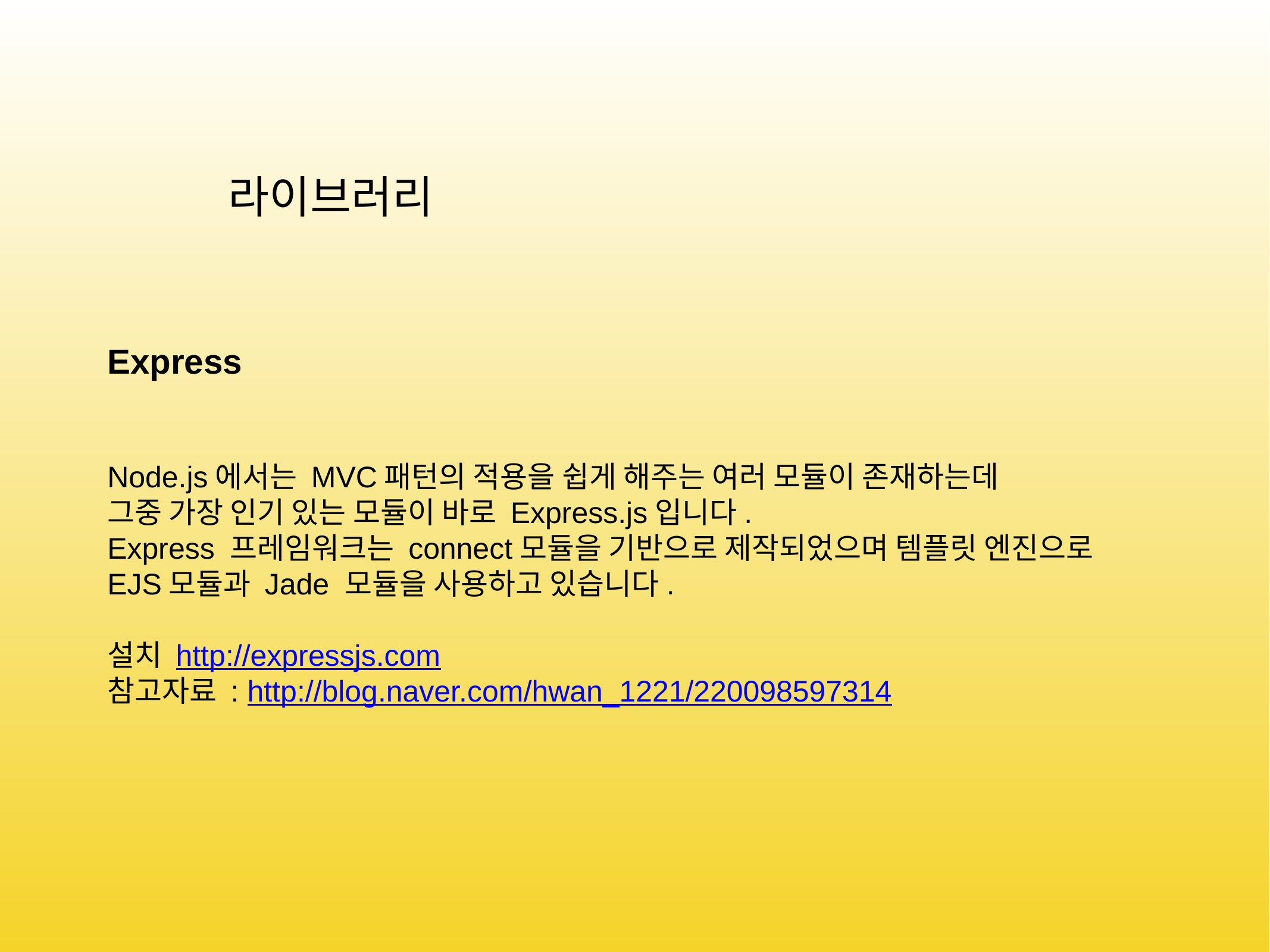

라이브러리
Express

Node.js에서는 MVC패턴의 적용을 쉽게 해주는 여러 모듈이 존재하는데
그중 가장 인기 있는 모듈이 바로 Express.js입니다.
Express 프레임워크는 connect모듈을 기반으로 제작되었으며 템플릿 엔진으로 EJS모듈과 Jade 모듈을 사용하고 있습니다.

설치 http://expressjs.com
참고자료 : http://blog.naver.com/hwan_1221/220098597314